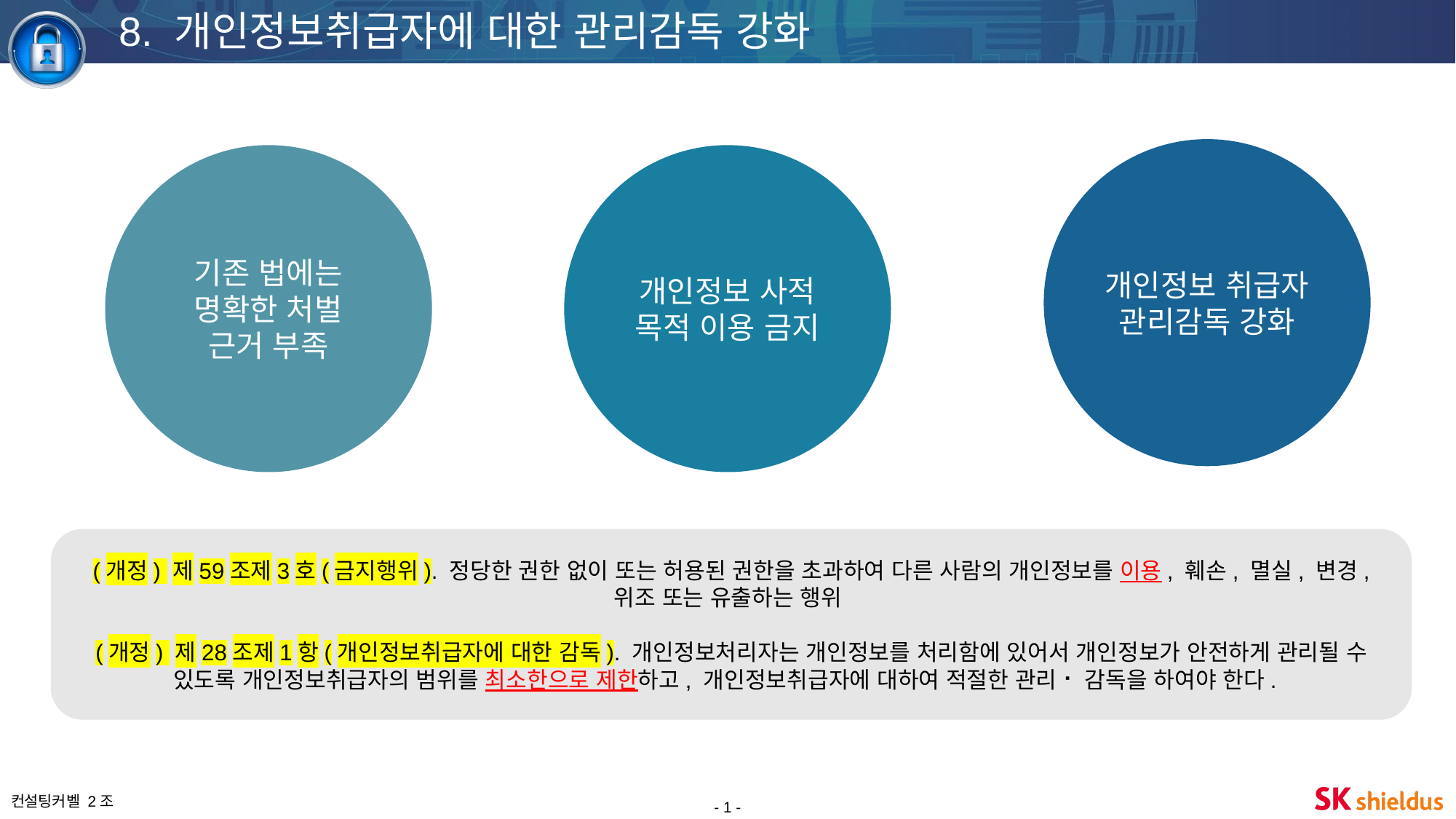

8. 개인정보취급자에 대한 관리감독 강화

개인정보 취급자 관리감독 강화
기존 법에는 명확한 처벌 근거 부족
개인정보 사적 목적 이용 금지
(개정) 제59조제3호(금지행위). 정당한 권한 없이 또는 허용된 권한을 초과하여 다른 사람의 개인정보를 이용, 훼손, 멸실, 변경, 위조 또는 유출하는 행위

(개정) 제28조제1항(개인정보취급자에 대한 감독). 개인정보처리자는 개인정보를 처리함에 있어서 개인정보가 안전하게 관리될 수 있도록 개인정보취급자의 범위를 최소한으로 제한하고, 개인정보취급자에 대하여 적절한 관리⠂감독을 하여야 한다.
- 1 -